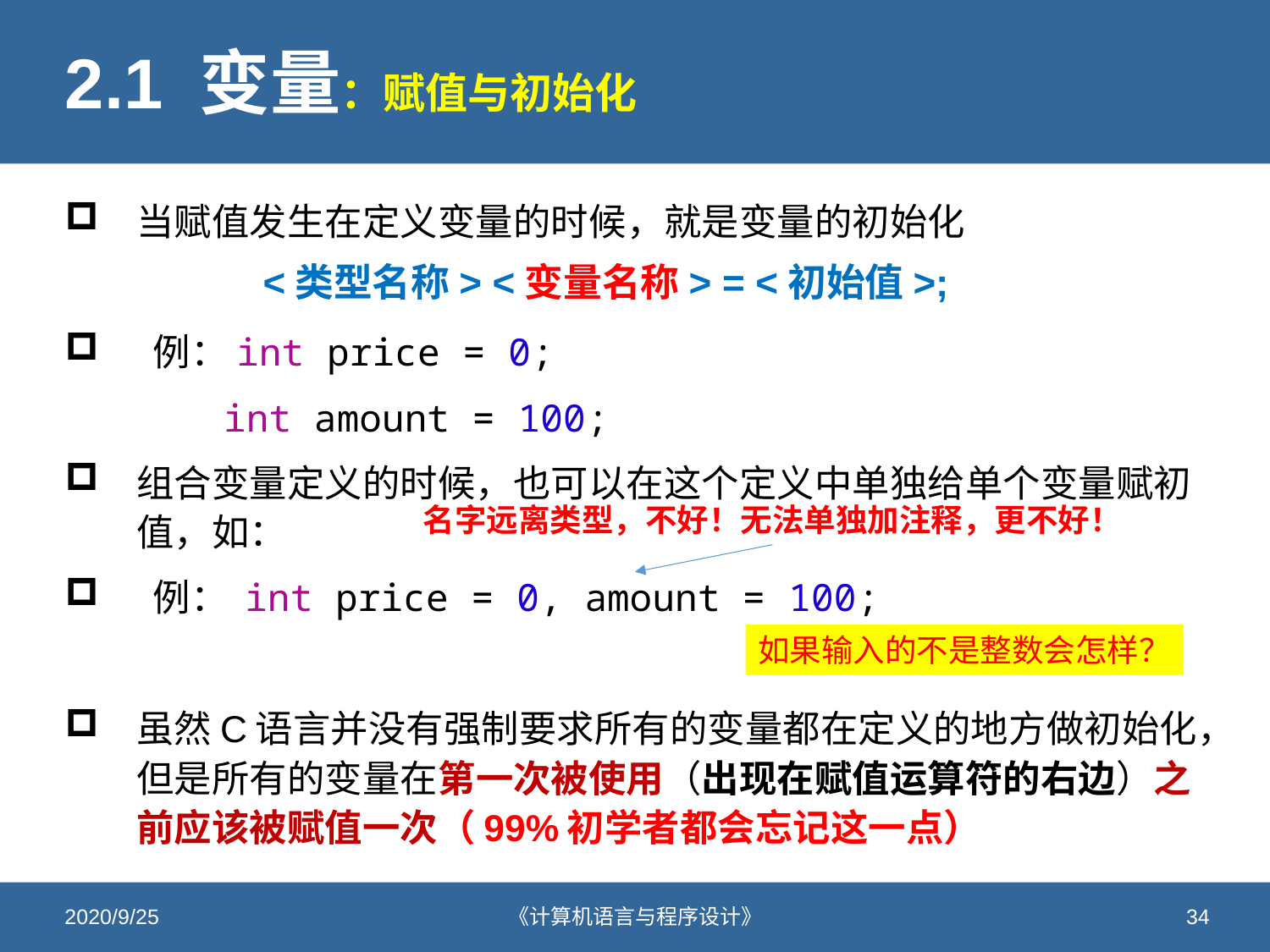

# 2.1 变量：赋值与初始化
当赋值发生在定义变量的时候，就是变量的初始化

 例：int price = 0;
       int amount = 100;
组合变量定义的时候，也可以在这个定义中单独给单个变量赋初值，如：
 例： int price = 0, amount = 100;

虽然C语言并没有强制要求所有的变量都在定义的地方做初始化，但是所有的变量在第一次被使用（出现在赋值运算符的右边）之前应该被赋值一次（99%初学者都会忘记这一点）

<类型名称> <变量名称> = <初始值>;
名字远离类型，不好！无法单独加注释，更不好！
如果输入的不是整数会怎样？
2020/9/25
《计算机语言与程序设计》
34